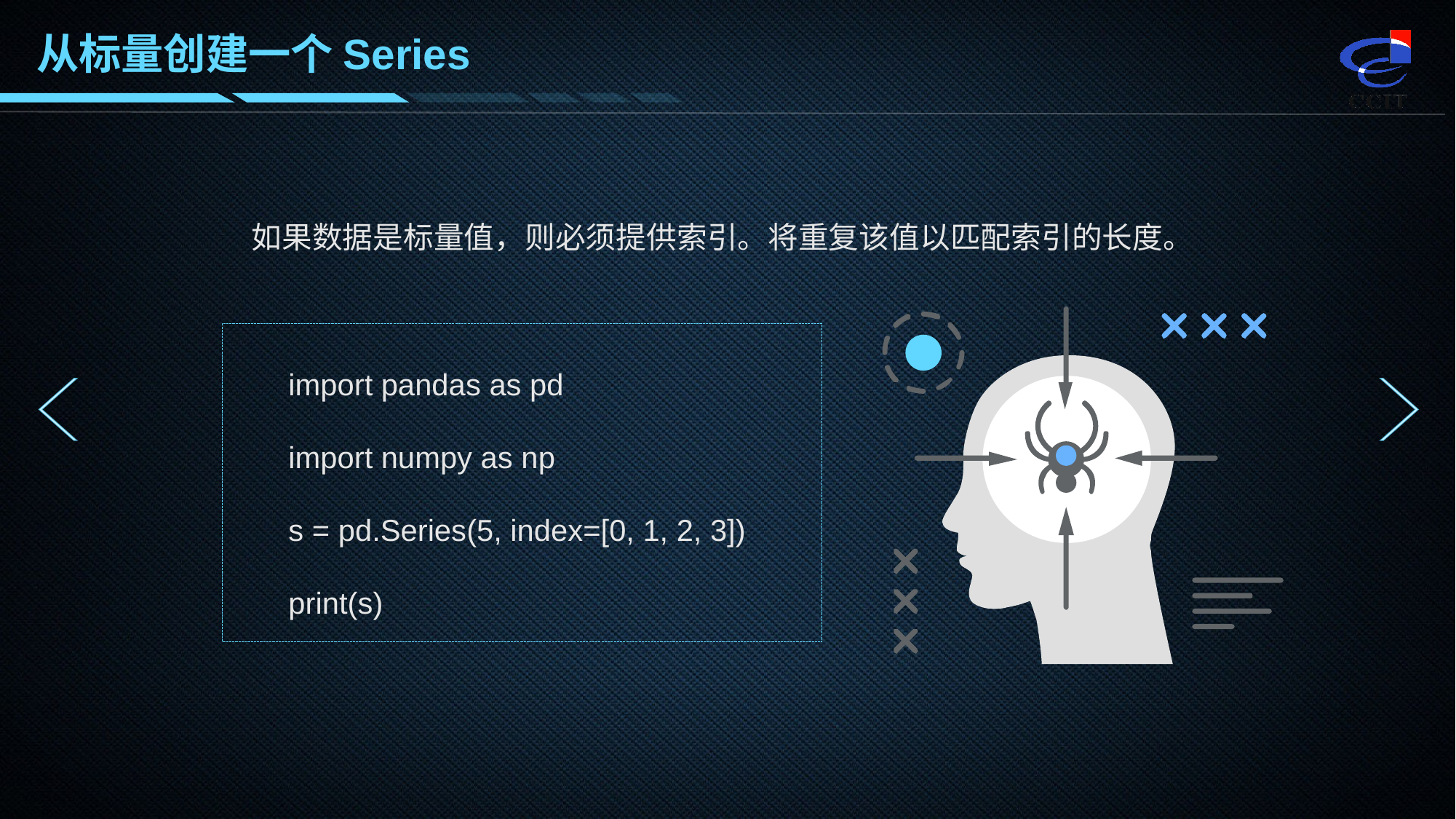

从标量创建一个Series
如果数据是标量值，则必须提供索引。将重复该值以匹配索引的长度。

import pandas as pd
import numpy as np
s = pd.Series(5, index=[0, 1, 2, 3])
print(s)